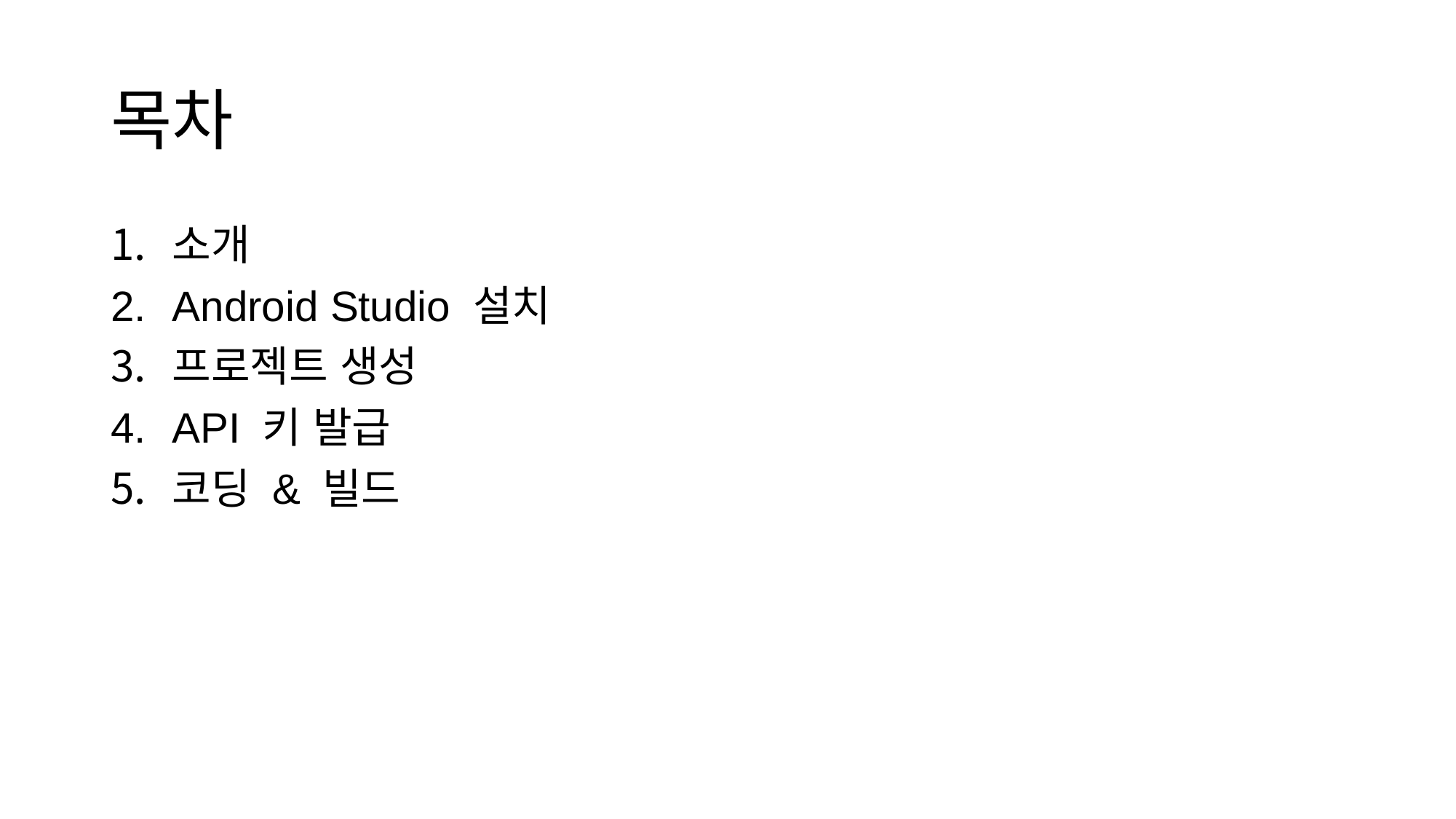

# 목차
소개
Android Studio 설치
프로젝트 생성
API 키 발급
코딩 & 빌드